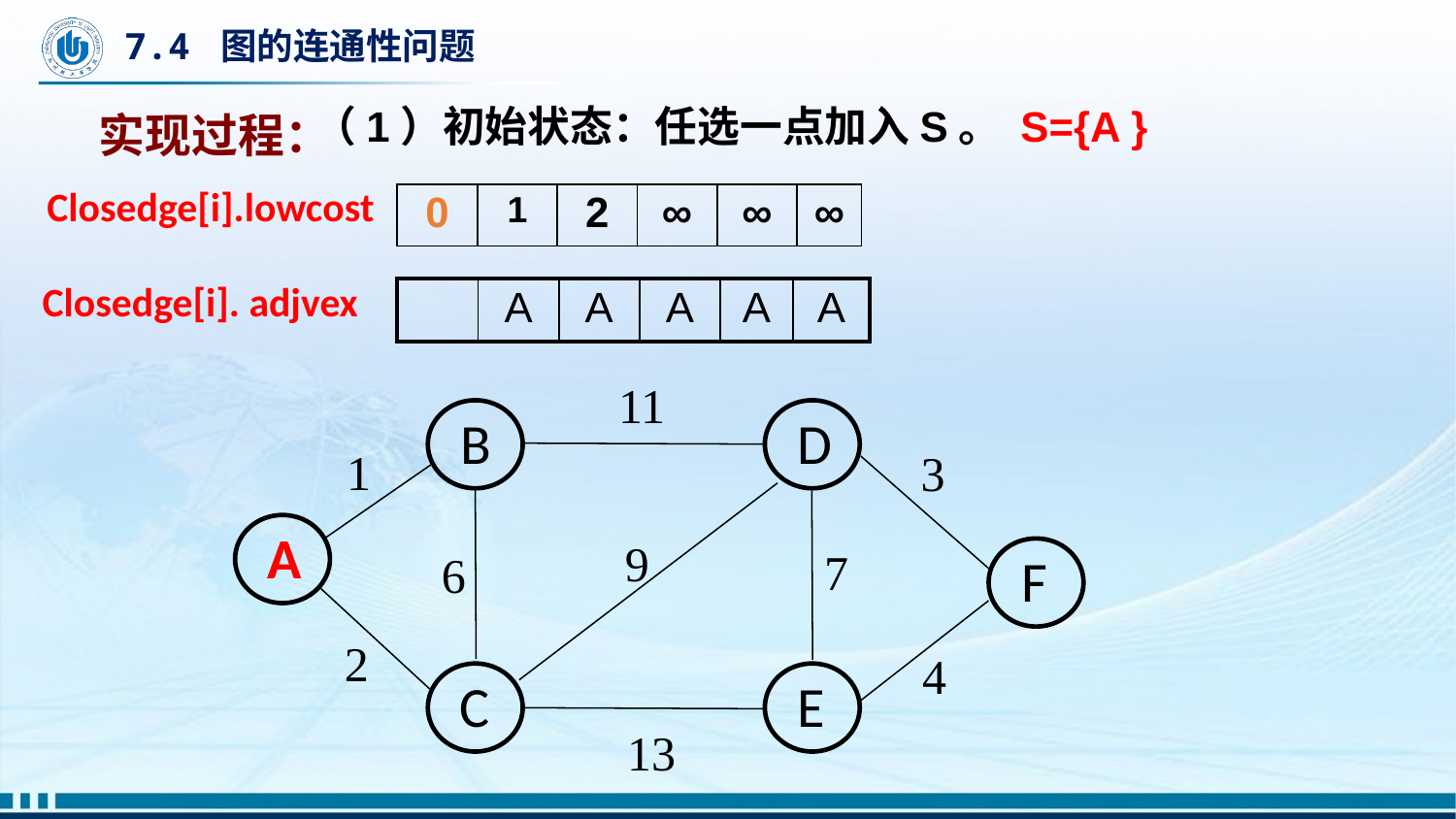

# 7.4 图的连通性问题
（1）初始状态：任选一点加入S。 S={A }
实现过程：
Closedge[i].lowcost
| 0 | 1 | 2 | ∞ | ∞ | ∞ |
| --- | --- | --- | --- | --- | --- |
Closedge[i]. adjvex
|  | A | A | A | A | A |
| --- | --- | --- | --- | --- | --- |
11

B

D
1

3

A
9

F
7
6

2
4

C

E

13
A